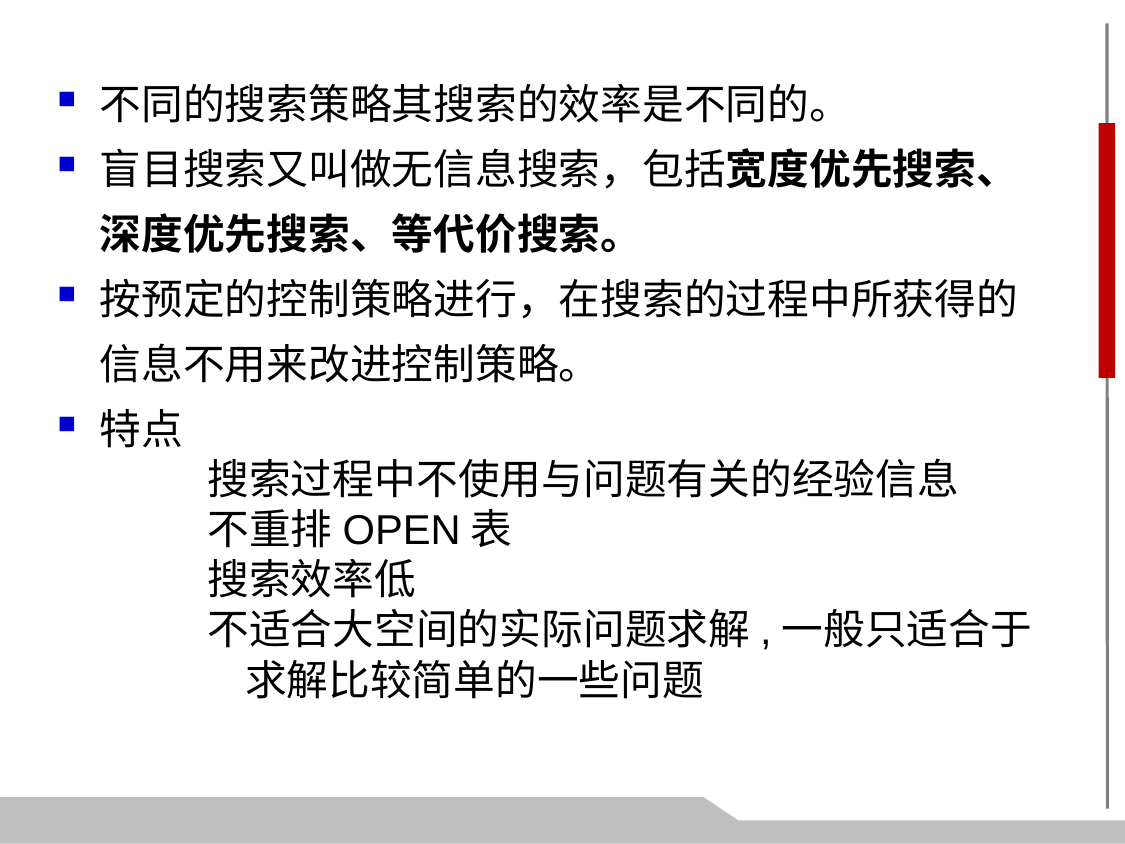

不同的搜索策略其搜索的效率是不同的。
盲目搜索又叫做无信息搜索，包括宽度优先搜索、深度优先搜索、等代价搜索。
按预定的控制策略进行，在搜索的过程中所获得的信息不用来改进控制策略。
特点
搜索过程中不使用与问题有关的经验信息
不重排OPEN表
搜索效率低
不适合大空间的实际问题求解,一般只适合于求解比较简单的一些问题